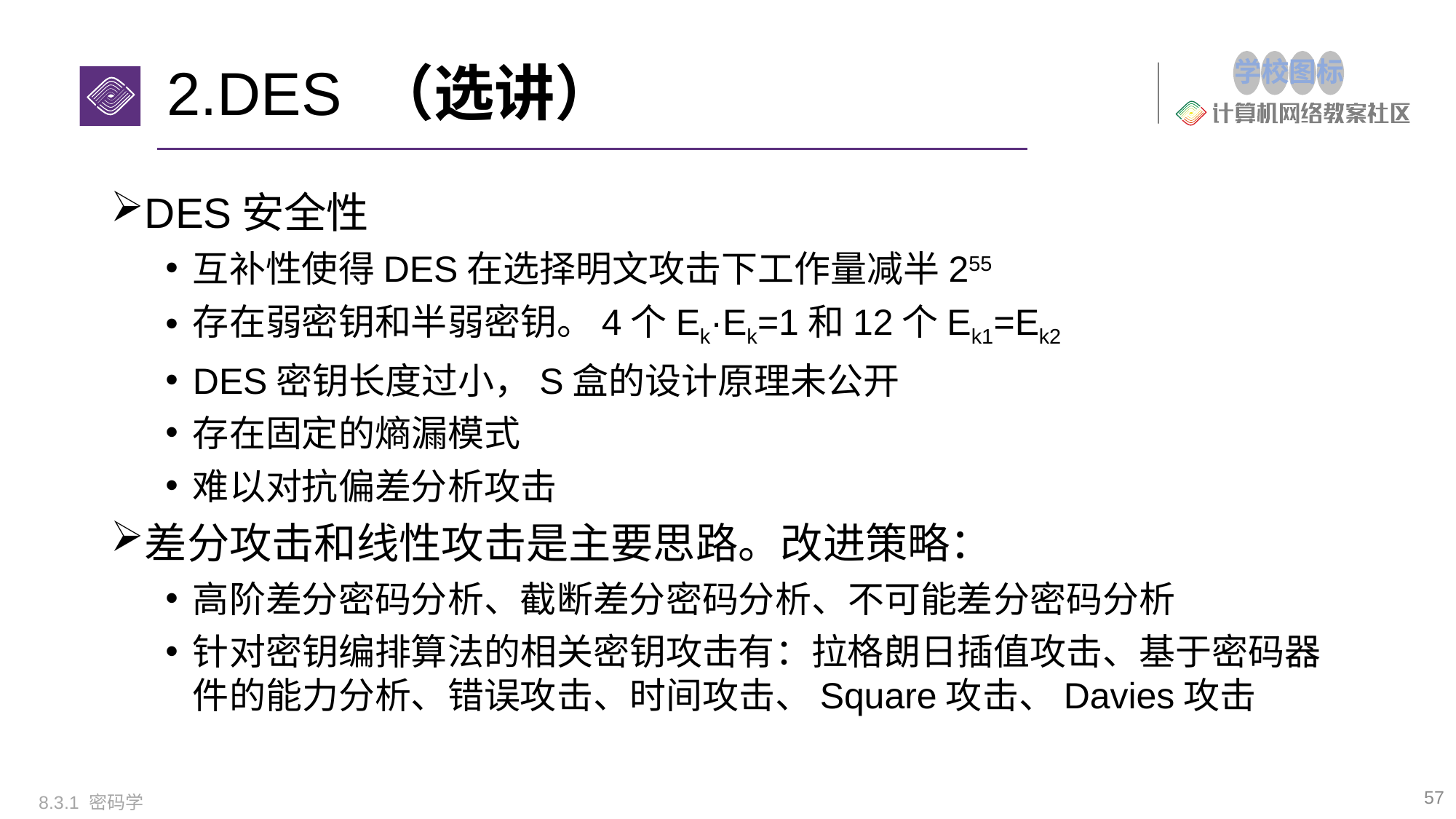

# 2.DES （选讲）
DES安全性
互补性使得DES在选择明文攻击下工作量减半255
存在弱密钥和半弱密钥。4个Ek·Ek=1和12个Ek1=Ek2
DES密钥长度过小，S盒的设计原理未公开
存在固定的熵漏模式
难以对抗偏差分析攻击
差分攻击和线性攻击是主要思路。改进策略：
高阶差分密码分析、截断差分密码分析、不可能差分密码分析
针对密钥编排算法的相关密钥攻击有：拉格朗日插值攻击、基于密码器件的能力分析、错误攻击、时间攻击、Square攻击、Davies攻击
57
8.3.1 密码学